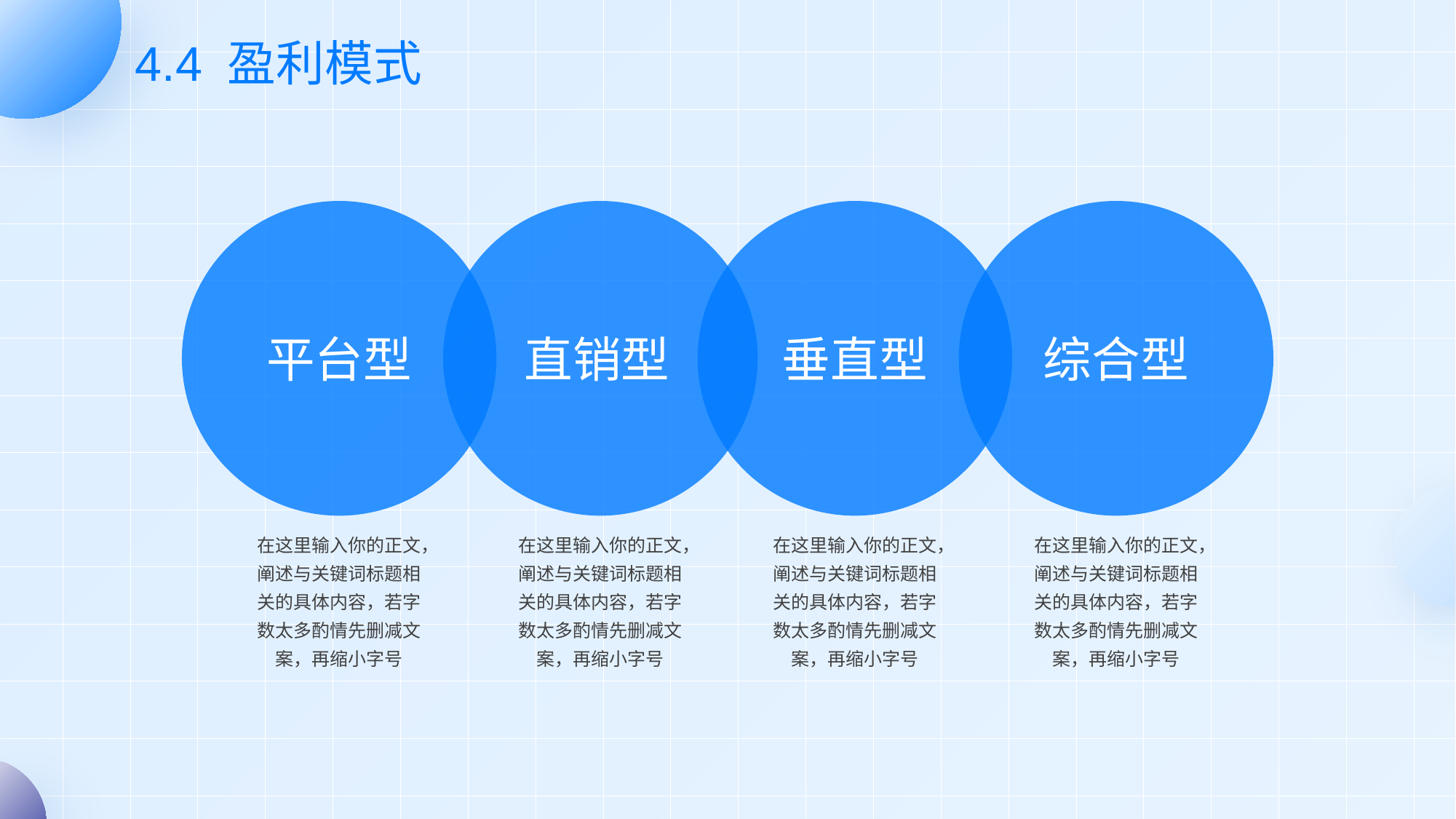

# 4.4 盈利模式

平台型
直销型
垂直型
综合型
在这里输入你的正文，阐述与关键词标题相关的具体内容，若字数太多酌情先删减文案，再缩小字号
在这里输入你的正文，阐述与关键词标题相关的具体内容，若字数太多酌情先删减文案，再缩小字号
在这里输入你的正文，阐述与关键词标题相关的具体内容，若字数太多酌情先删减文案，再缩小字号
在这里输入你的正文，阐述与关键词标题相关的具体内容，若字数太多酌情先删减文案，再缩小字号